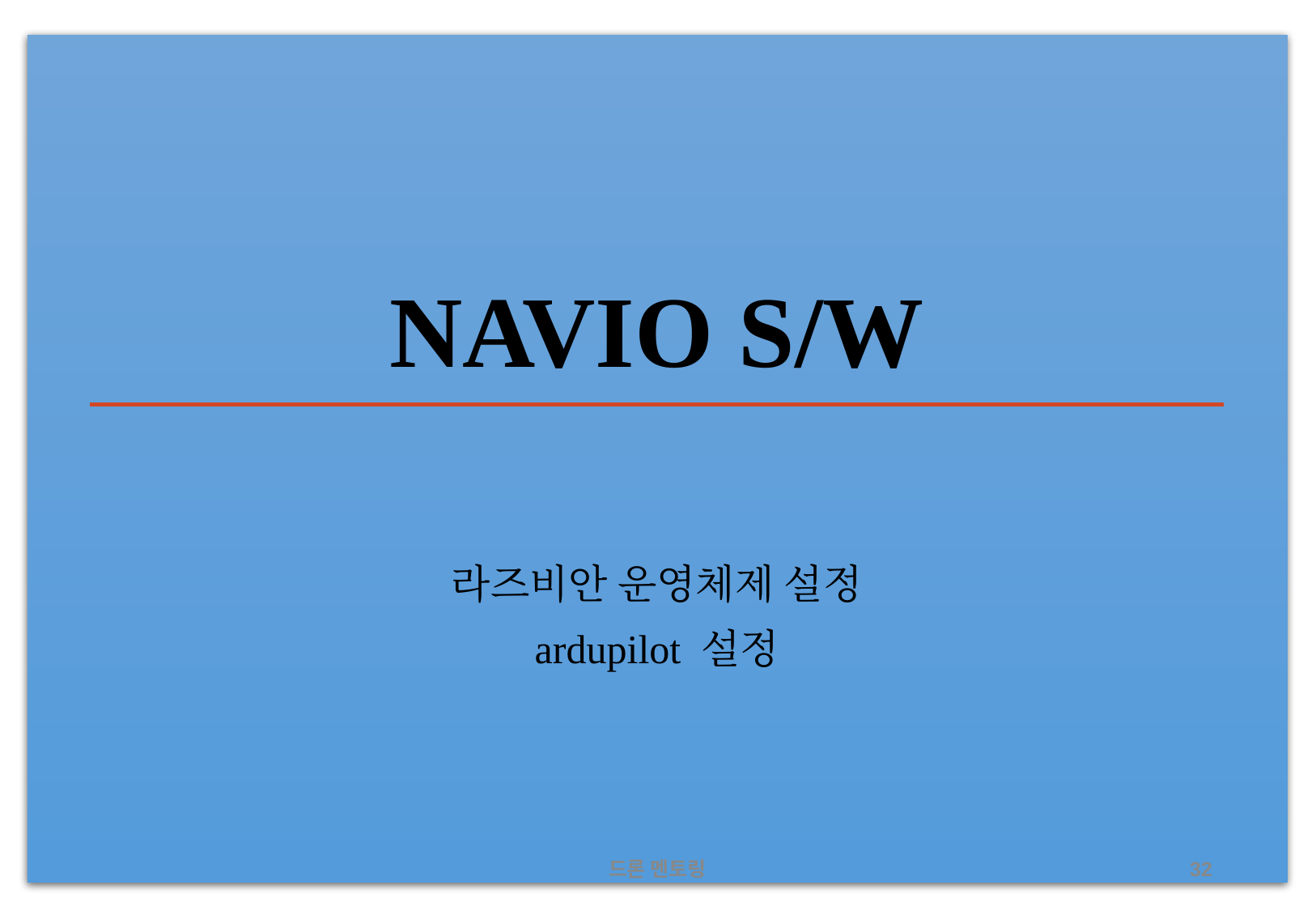

# NAVIO S/W
라즈비안 운영체제 설정
ardupilot 설정
드론 멘토링
32